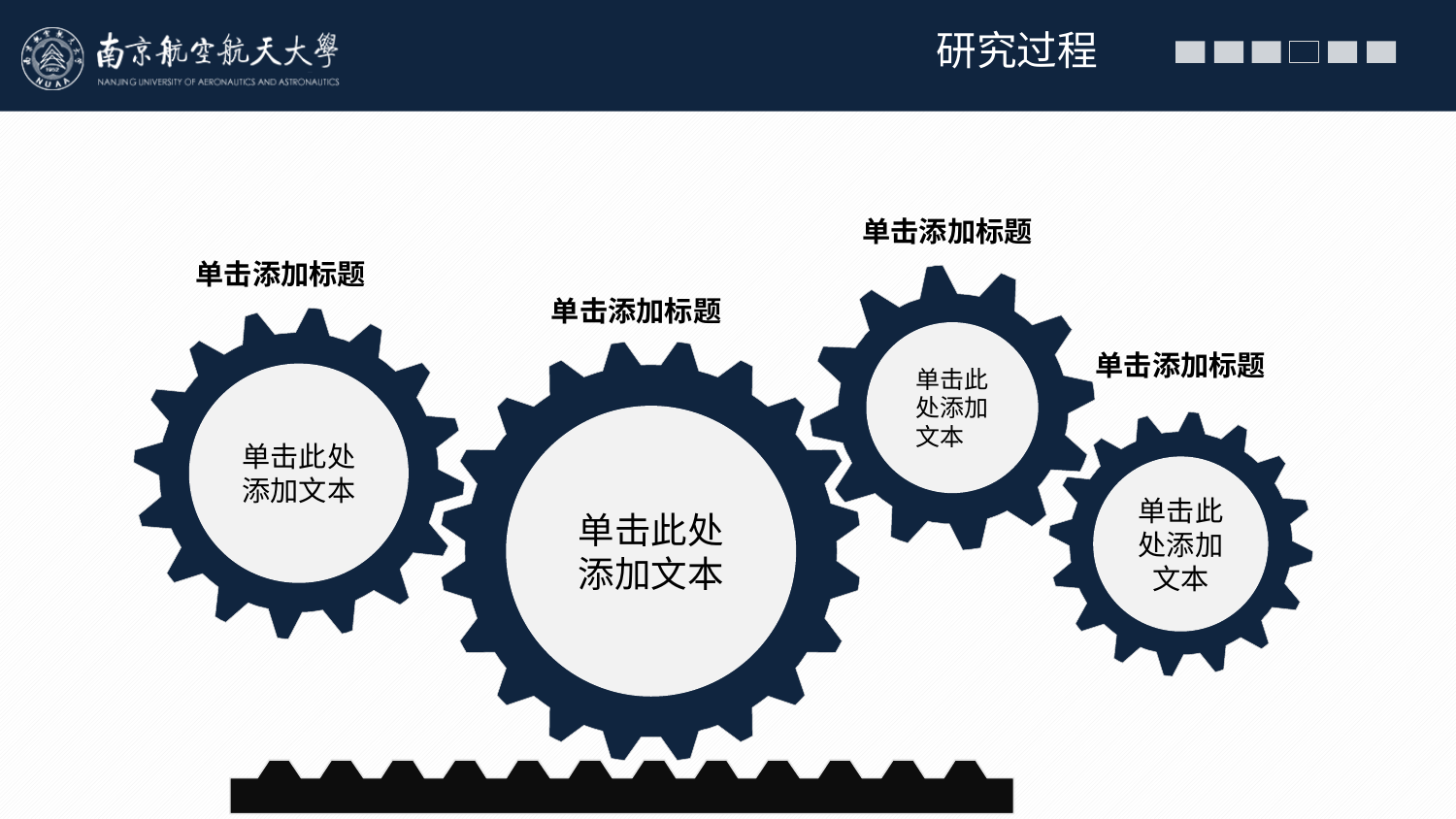

研究过程
单击添加标题
单击添加标题

单击此处添加文本
单击添加标题

单击此处添加文本
单击添加标题

单击此处添加文本

单击此处添加文本